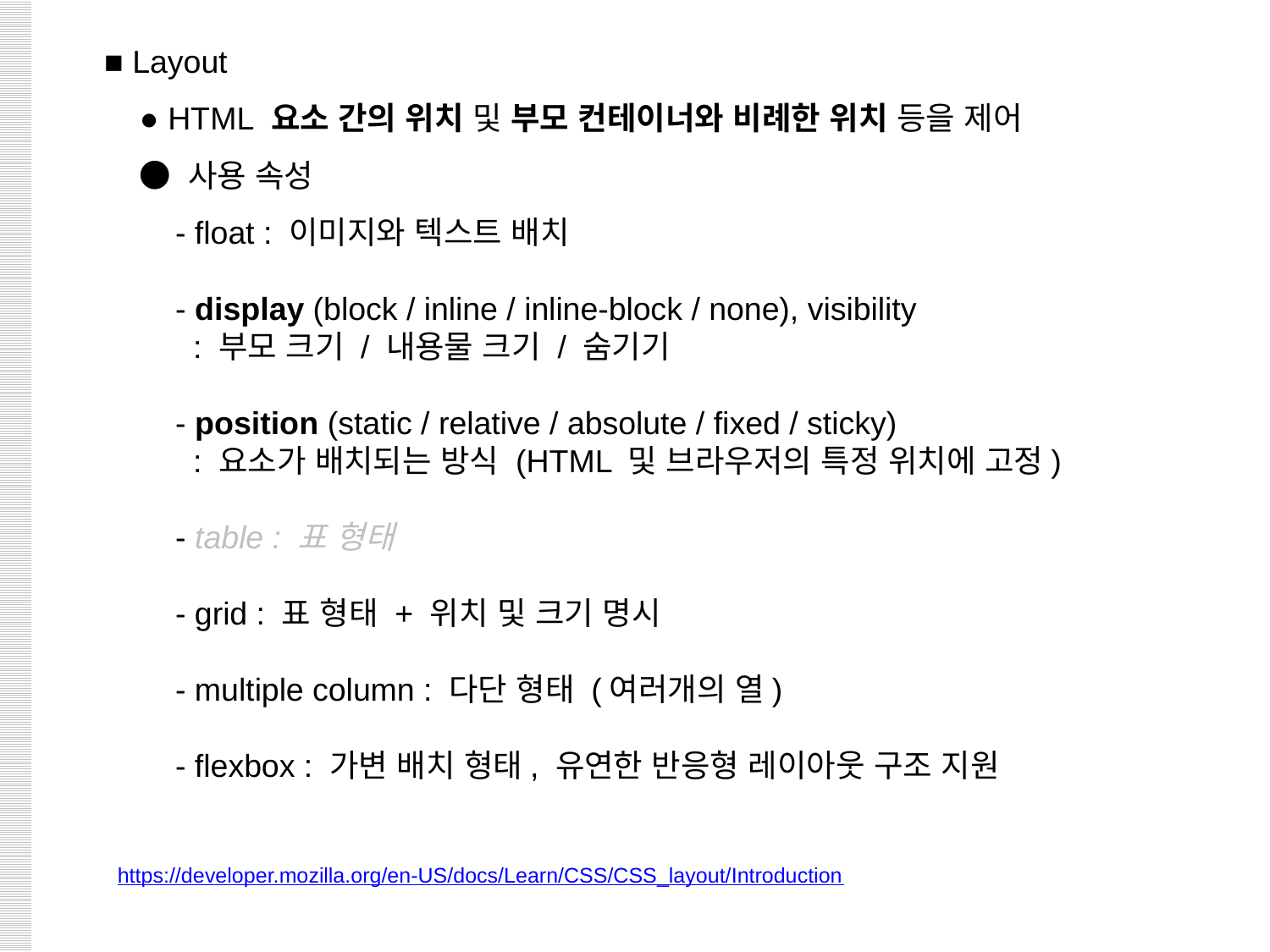

■ Layout
    ● HTML 요소 간의 위치 및 부모 컨테이너와 비례한 위치 등을 제어
    ● 사용 속성
        - float : 이미지와 텍스트 배치
        - display (block / inline / inline-block / none), visibility
          : 부모 크기 / 내용물 크기 / 숨기기
        - position (static / relative / absolute / fixed / sticky)
          : 요소가 배치되는 방식 (HTML 및 브라우저의 특정 위치에 고정)
        - table : 표 형태
        - grid : 표 형태 + 위치 및 크기 명시
        - multiple column : 다단 형태 (여러개의 열)
        - flexbox : 가변 배치 형태, 유연한 반응형 레이아웃 구조 지원
https://developer.mozilla.org/en-US/docs/Learn/CSS/CSS_layout/Introduction